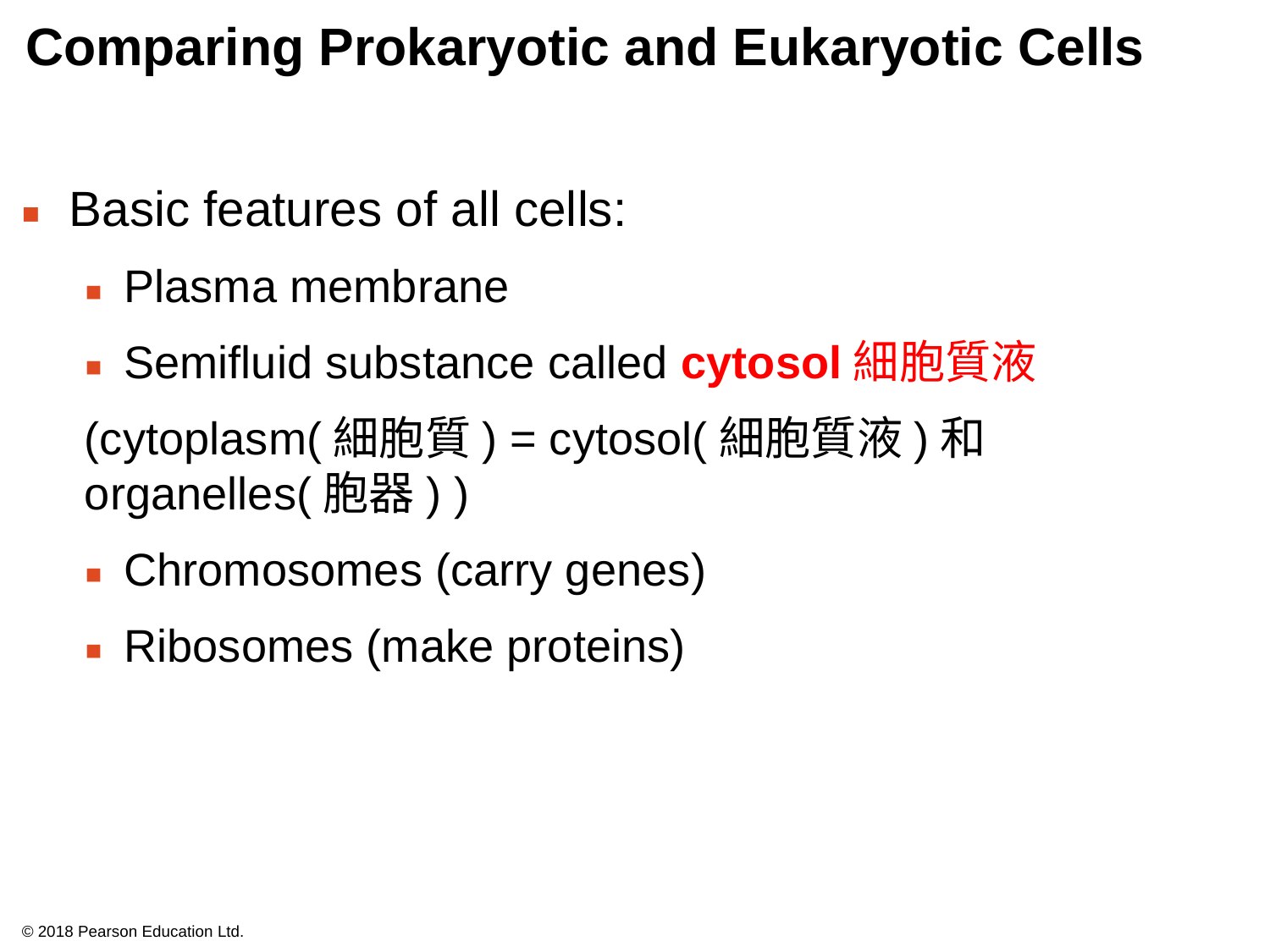

# Comparing Prokaryotic and Eukaryotic Cells
Basic features of all cells:
Plasma membrane
Semifluid substance called cytosol細胞質液
(cytoplasm(細胞質) = cytosol(細胞質液)和organelles(胞器) )
Chromosomes (carry genes)
Ribosomes (make proteins)
© 2018 Pearson Education Ltd.